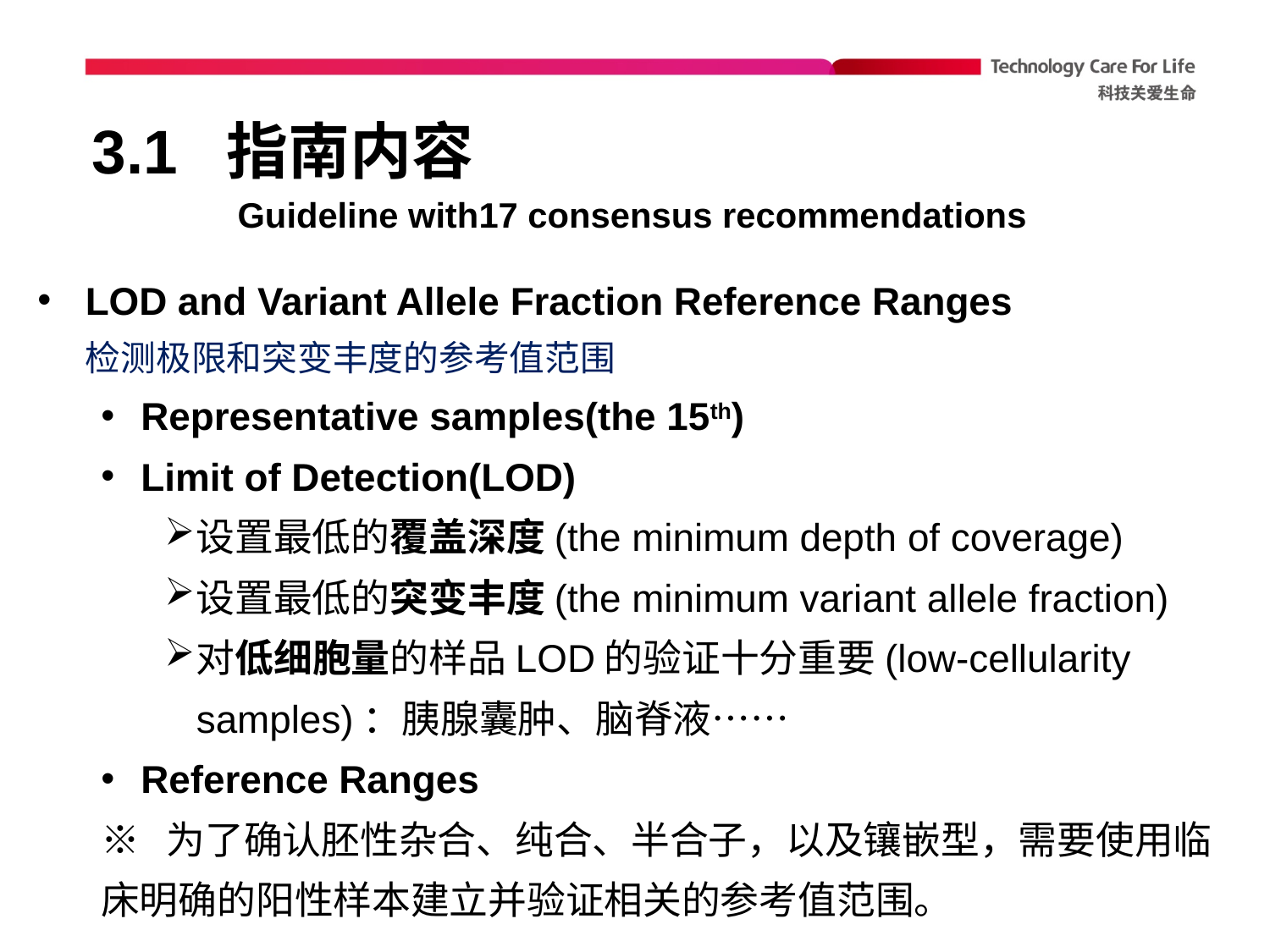

# 3.1  指南内容
Guideline with17 consensus recommendations
LOD and Variant Allele Fraction Reference Ranges
检测极限和突变丰度的参考值范围
Representative samples(the 15th)
Limit of Detection(LOD)
设置最低的覆盖深度(the minimum depth of coverage)
设置最低的突变丰度(the minimum variant allele fraction)
对低细胞量的样品LOD的验证十分重要(low-cellularity samples)：胰腺囊肿、脑脊液……
Reference Ranges
※  为了确认胚性杂合、纯合、半合子，以及镶嵌型，需要使用临床明确的阳性样本建立并验证相关的参考值范围。